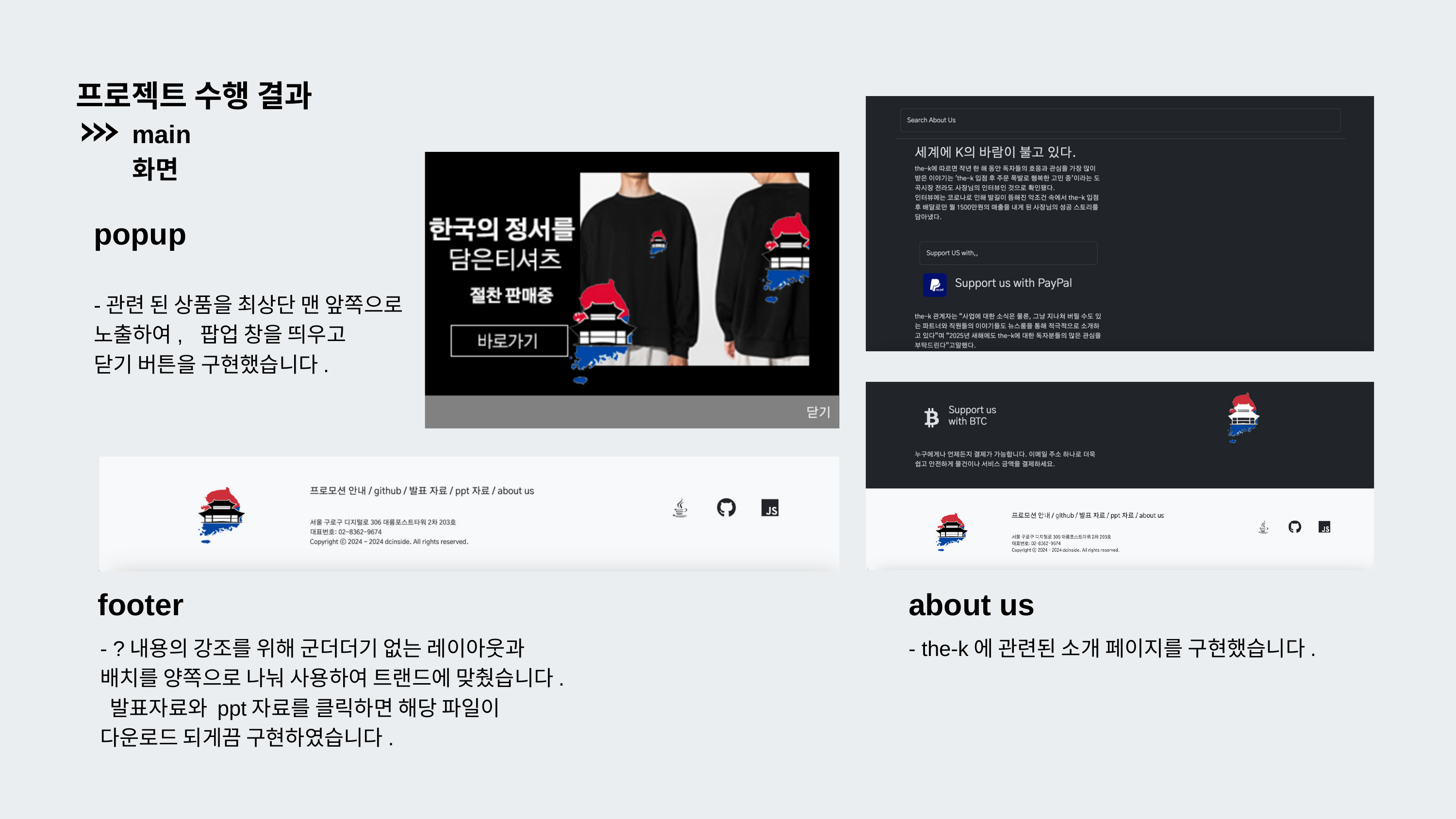

프로젝트 수행 결과

main 화면

popup
-관련 된 상품을 최상단 맨 앞쪽으로
노출하여,  팝업 창을 띄우고
닫기 버튼을 구현했습니다.

footer
about us
- ?내용의 강조를 위해 군더더기 없는 레이아웃과
배치를 양쪽으로 나눠 사용하여 트랜드에 맞췄습니다.
 발표자료와 ppt자료를 클릭하면 해당 파일이
다운로드 되게끔 구현하였습니다.

- the-k에 관련된 소개 페이지를 구현했습니다.